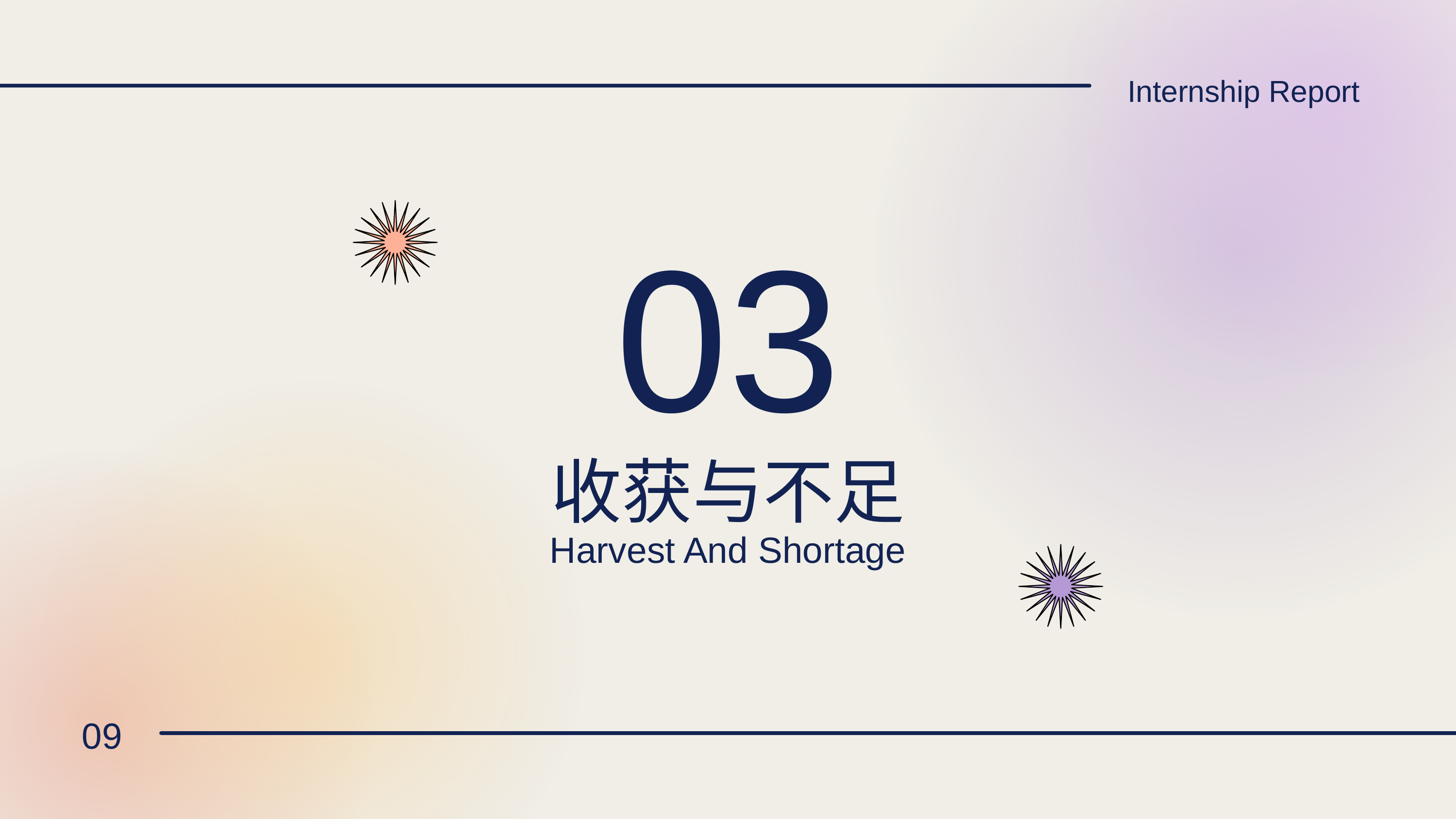

Internship Report

03

收获与不足
Harvest And Shortage

09